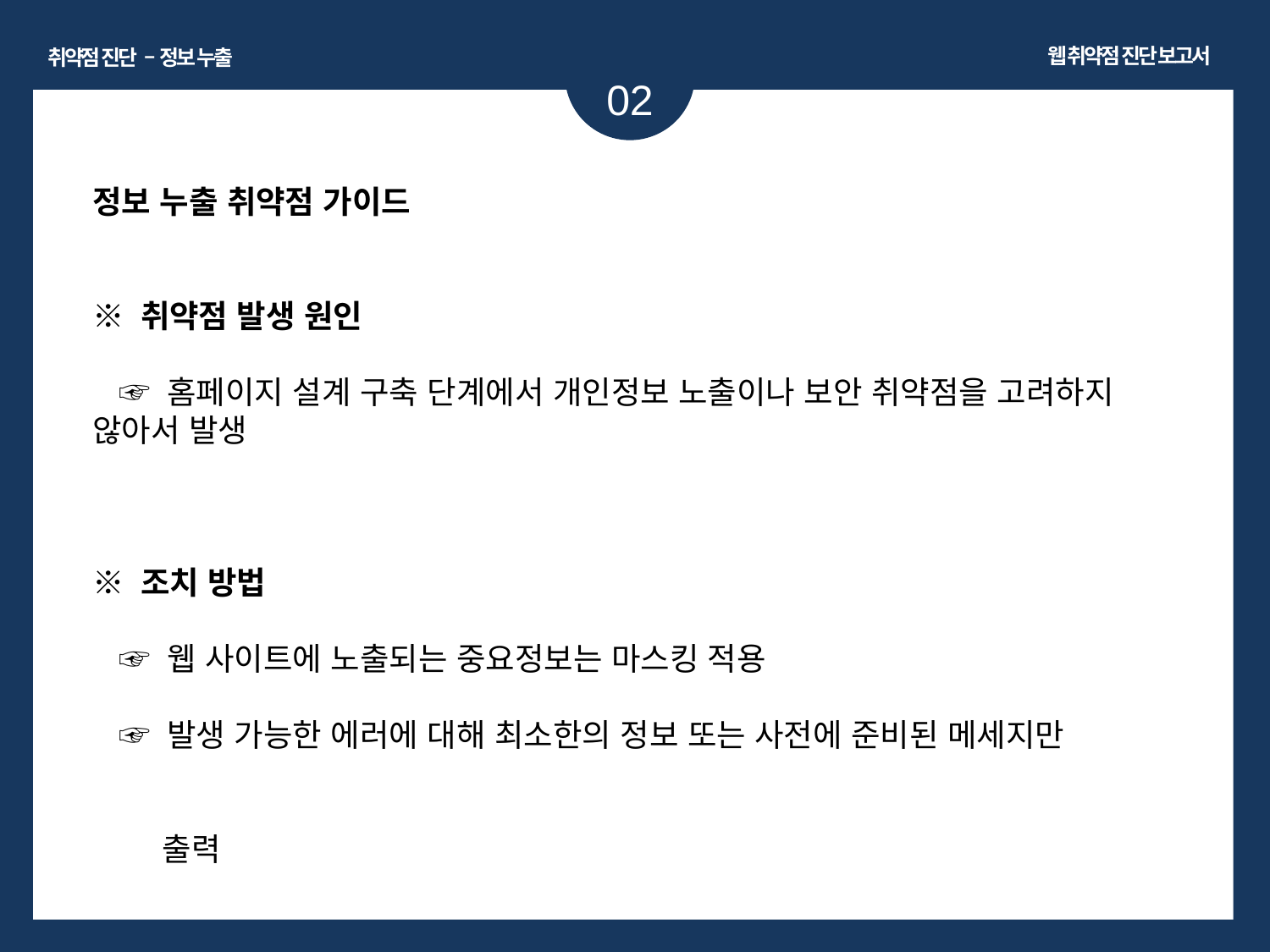

웹 취약점 진단 보고서
취약점 진단  –  정보 누출
02

정보 누출 취약점 가이드

※ 취약점 발생 원인

   ☞ 홈페이지 설계 구축 단계에서 개인정보 노출이나 보안 취약점을 고려하지 않아서 발생

※ 조치 방법

   ☞ 웹 사이트에 노출되는 중요정보는 마스킹 적용

   ☞ 발생 가능한 에러에 대해 최소한의 정보 또는 사전에 준비된 메세지만
       출력